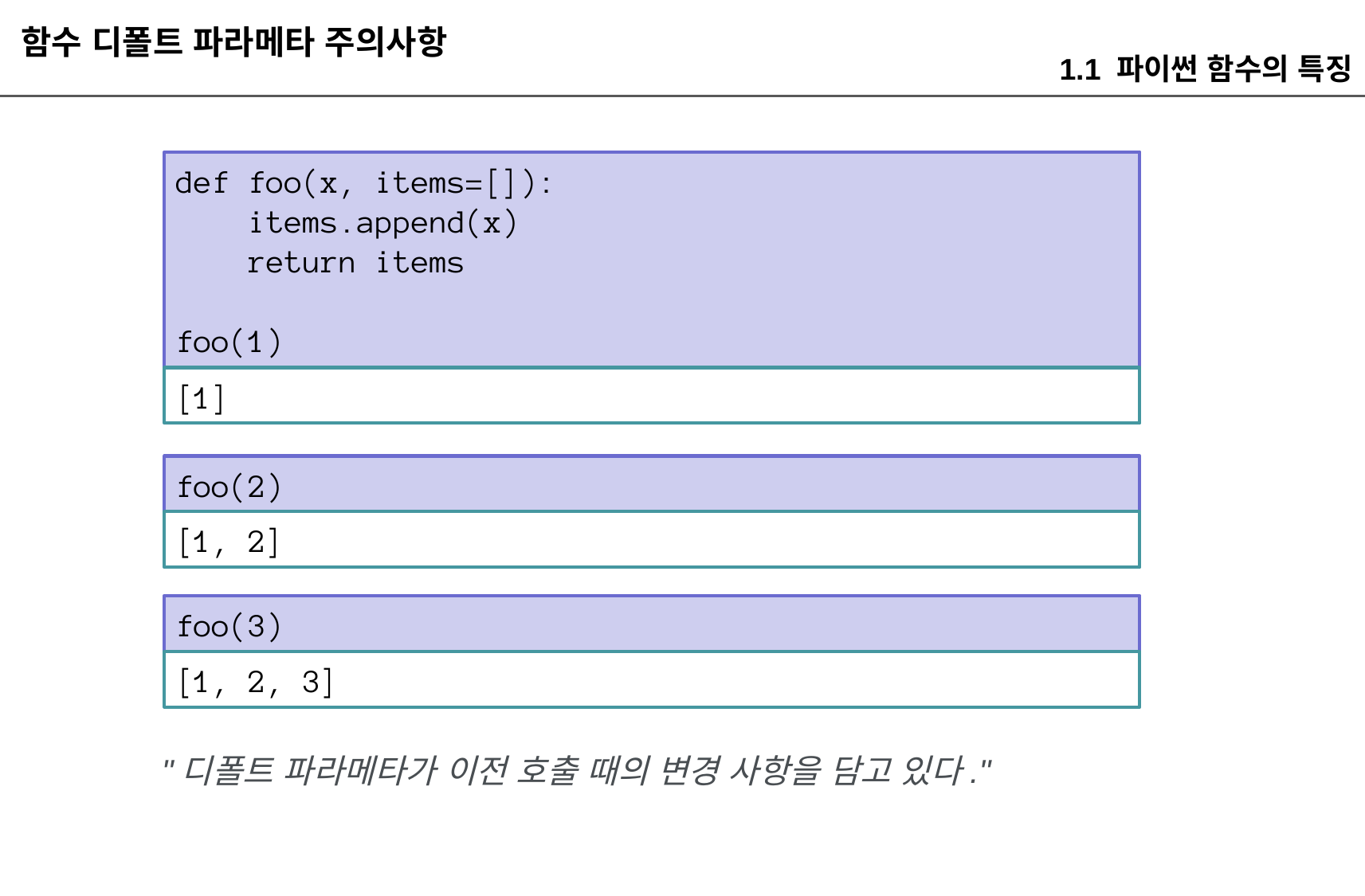

함수 디폴트 파라메타 주의사항
1.1 파이썬 함수의 특징
def foo(x, items=[]):
    items.append(x)
    return items

foo(1)
[1]
foo(2)
[1, 2]
foo(3)
[1, 2, 3]
"디폴트 파라메타가 이전 호출 때의 변경 사항을 담고 있다."